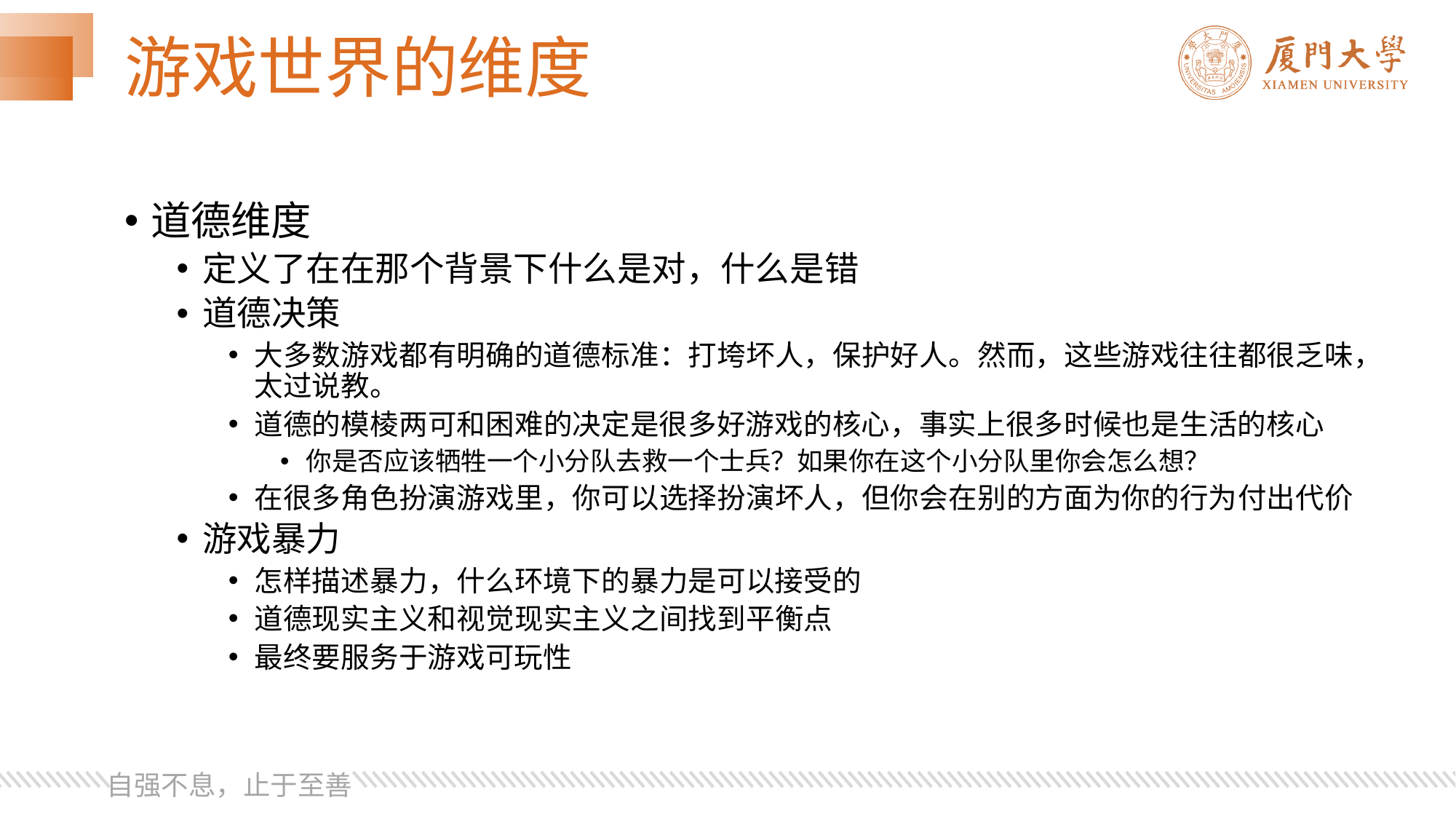

# 游戏世界的维度
道德维度
定义了在在那个背景下什么是对，什么是错
道德决策
大多数游戏都有明确的道德标准：打垮坏人，保护好人。然而，这些游戏往往都很乏味，太过说教。
道德的模棱两可和困难的决定是很多好游戏的核心，事实上很多时候也是生活的核心
你是否应该牺牲一个小分队去救一个士兵？如果你在这个小分队里你会怎么想？
在很多角色扮演游戏里，你可以选择扮演坏人，但你会在别的方面为你的行为付出代价
游戏暴力
怎样描述暴力，什么环境下的暴力是可以接受的
道德现实主义和视觉现实主义之间找到平衡点
最终要服务于游戏可玩性